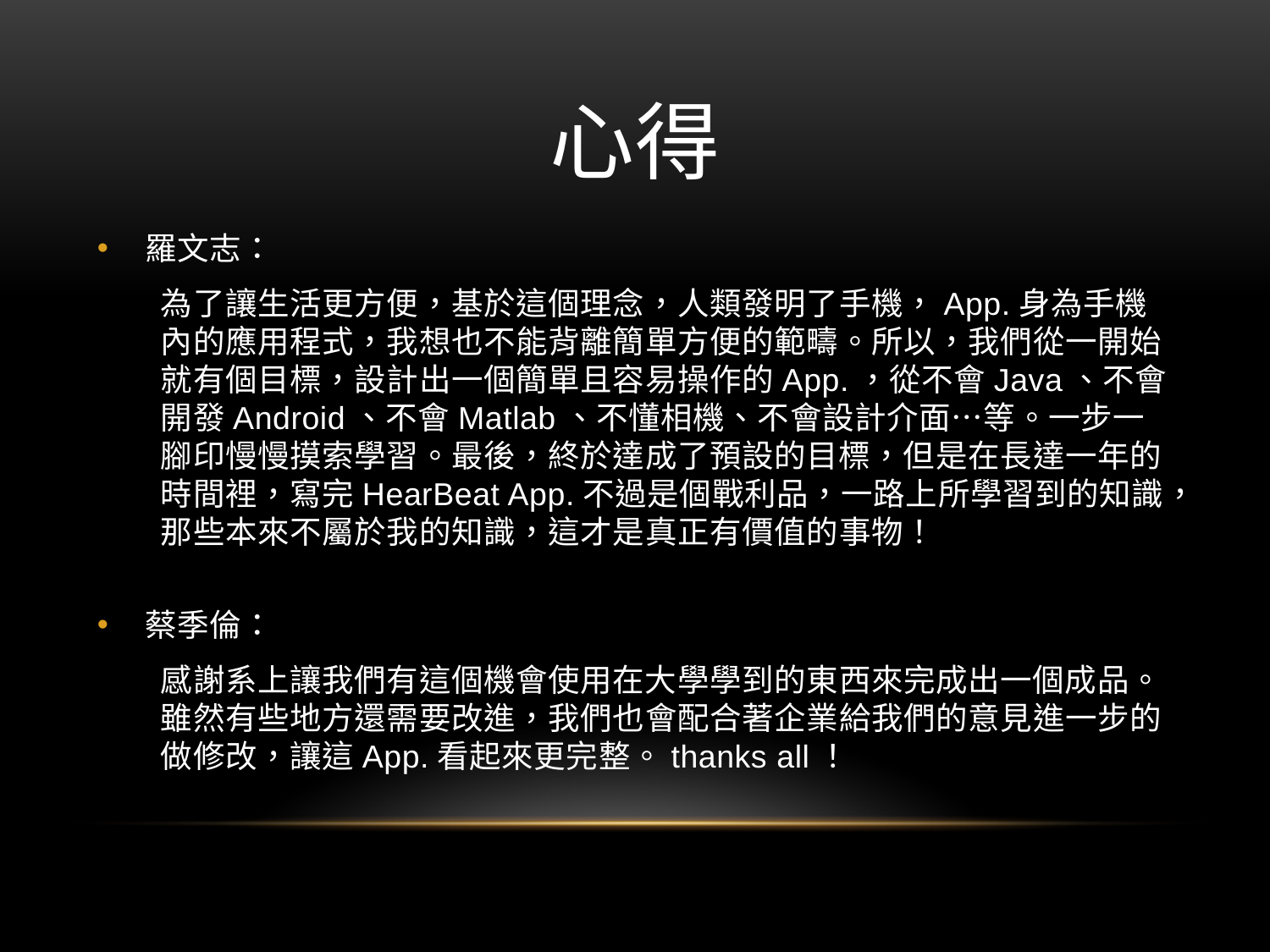

# 心得
羅文志：
為了讓生活更方便，基於這個理念，人類發明了手機，App.身為手機內的應用程式，我想也不能背離簡單方便的範疇。所以，我們從一開始就有個目標，設計出一個簡單且容易操作的App.，從不會Java、不會開發Android、不會Matlab、不懂相機、不會設計介面…等。一步一腳印慢慢摸索學習。最後，終於達成了預設的目標，但是在長達一年的時間裡，寫完HearBeat App.不過是個戰利品，一路上所學習到的知識，那些本來不屬於我的知識，這才是真正有價值的事物！
蔡季倫：
感謝系上讓我們有這個機會使用在大學學到的東西來完成出一個成品。雖然有些地方還需要改進，我們也會配合著企業給我們的意見進一步的做修改，讓這App.看起來更完整。thanks all！